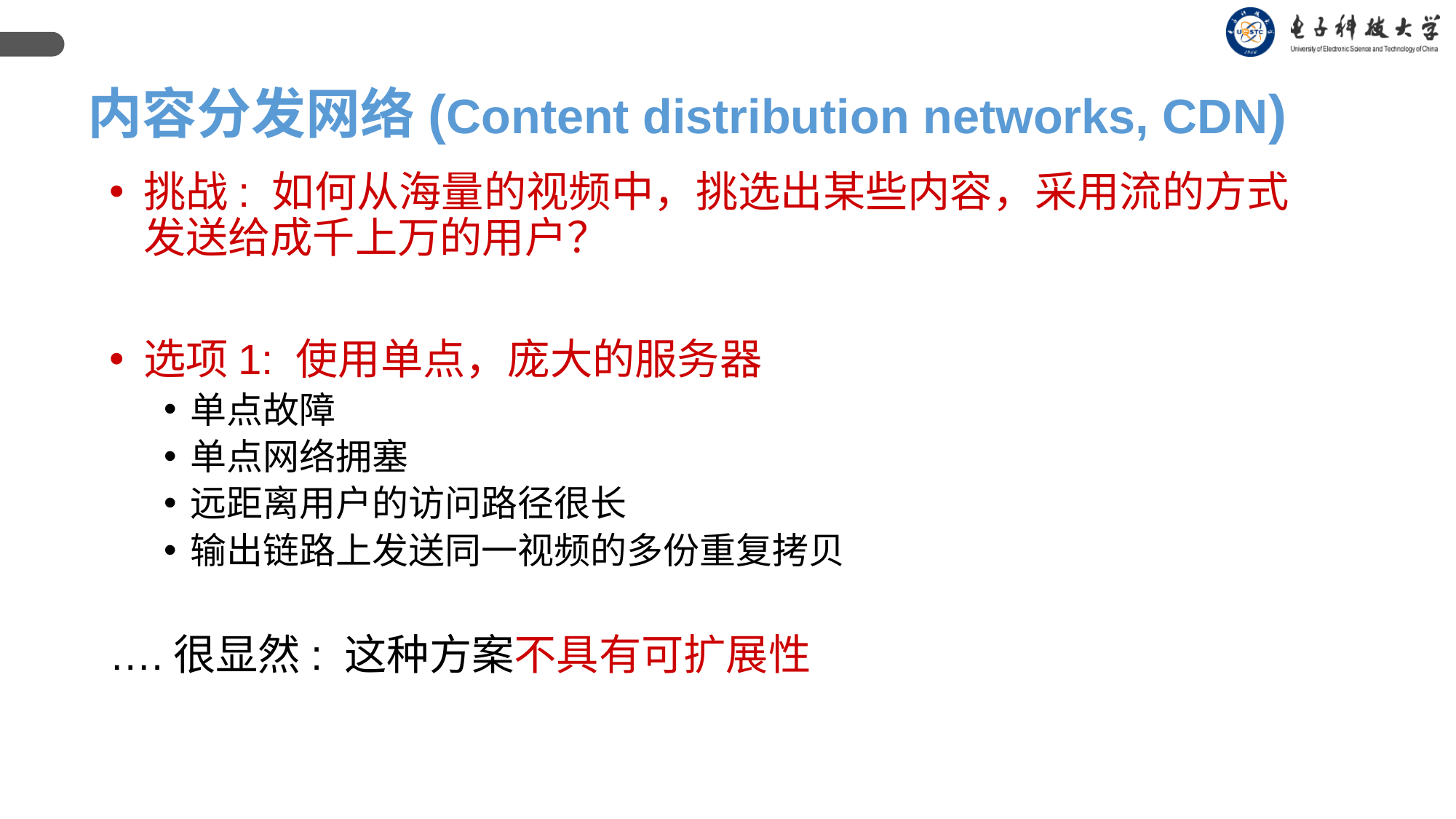

# 内容分发网络(Content distribution networks, CDN)
挑战: 如何从海量的视频中，挑选出某些内容，采用流的方式发送给成千上万的用户？

选项1: 使用单点，庞大的服务器
单点故障
单点网络拥塞
远距离用户的访问路径很长
输出链路上发送同一视频的多份重复拷贝

….很显然: 这种方案不具有可扩展性